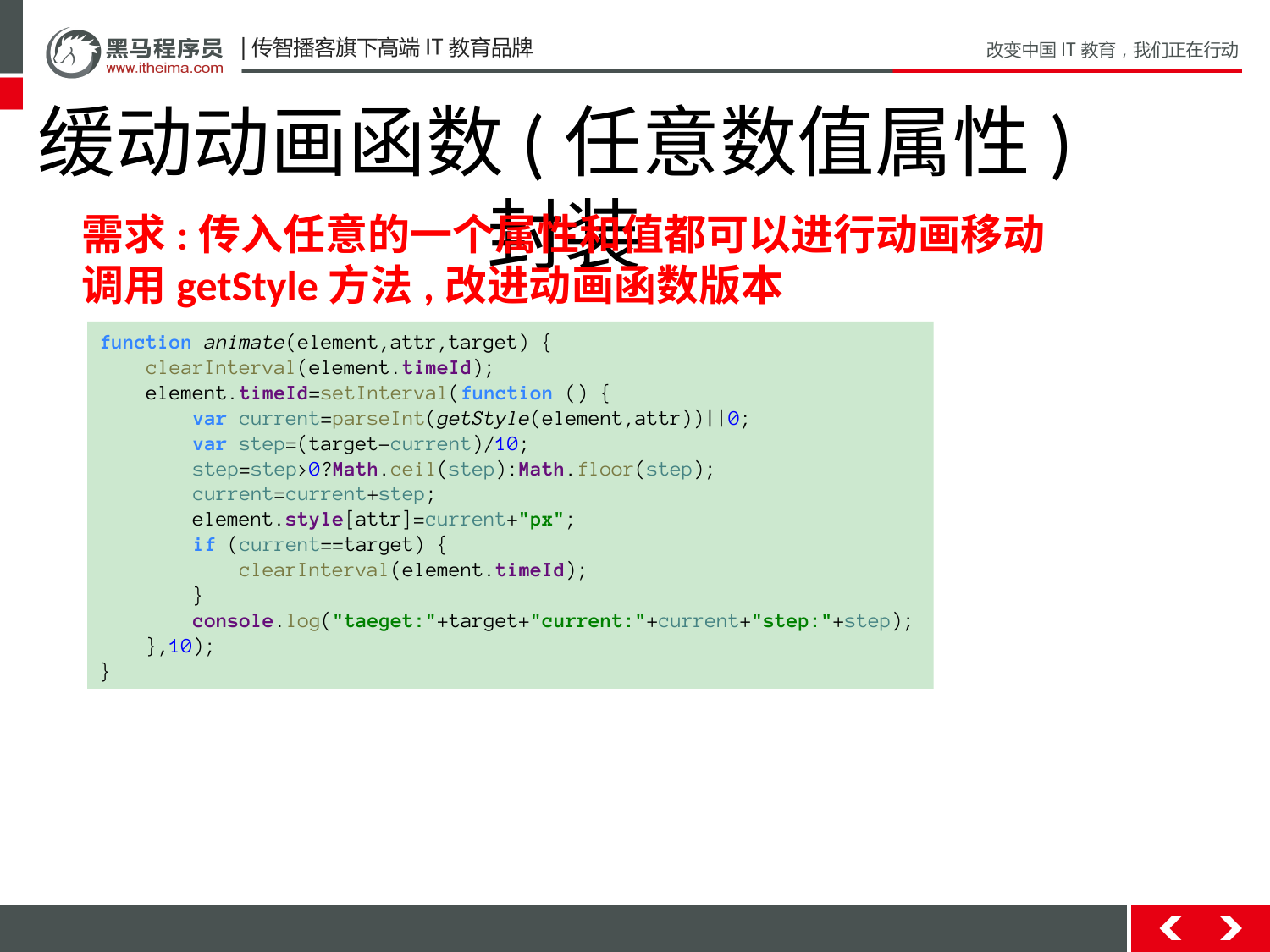

缓动动画函数(任意数值属性)封装
需求:传入任意的一个属性和值都可以进行动画移动
调用getStyle方法,改进动画函数版本
function animate(element,attr,target) {
    clearInterval(element.timeId);
    element.timeId=setInterval(function () {
        var current=parseInt(getStyle(element,attr))||0;
        var step=(target-current)/10;
        step=step>0?Math.ceil(step):Math.floor(step);
        current=current+step;
        element.style[attr]=current+"px";
        if (current==target) {
            clearInterval(element.timeId);
        }
        console.log("taeget:"+target+"current:"+current+"step:"+step);
    },10);
}